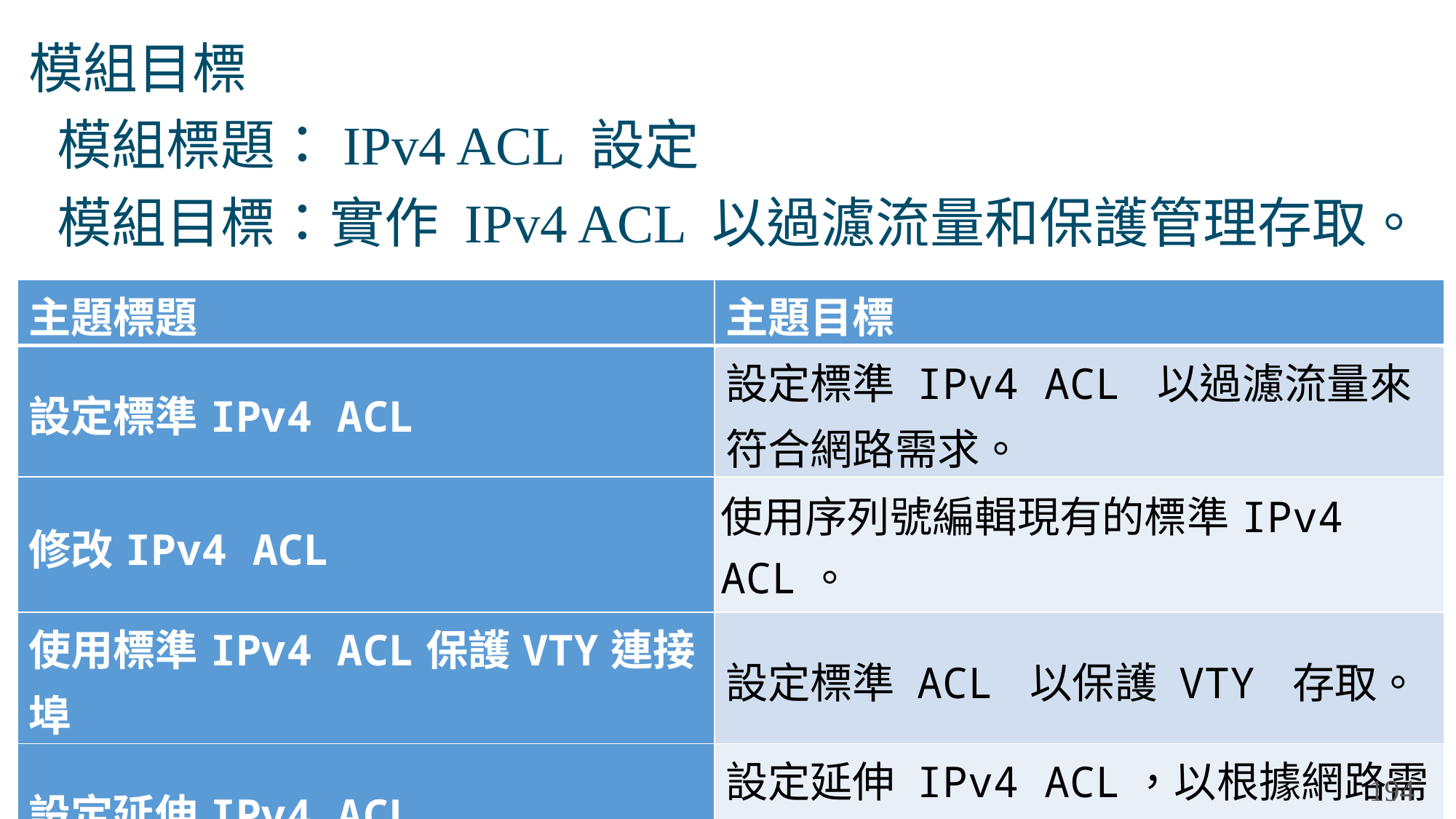

# 模組目標
模組標題：IPv4 ACL 設定
模組目標：實作 IPv4 ACL 以過濾流量和保護管理存取。
| 主題標題 | 主題目標 |
| --- | --- |
| 設定標準IPv4 ACL | 設定標準 IPv4 ACL 以過濾流量來符合網路需求。 |
| 修改IPv4 ACL | 使用序列號編輯現有的標準IPv4 ACL。 |
| 使用標準IPv4 ACL保護VTY連接埠 | 設定標準 ACL 以保護 VTY 存取。 |
| 設定延伸IPv4 ACL | 設定延伸 IPv4 ACL，以根據網路需求過濾流量。 |

194